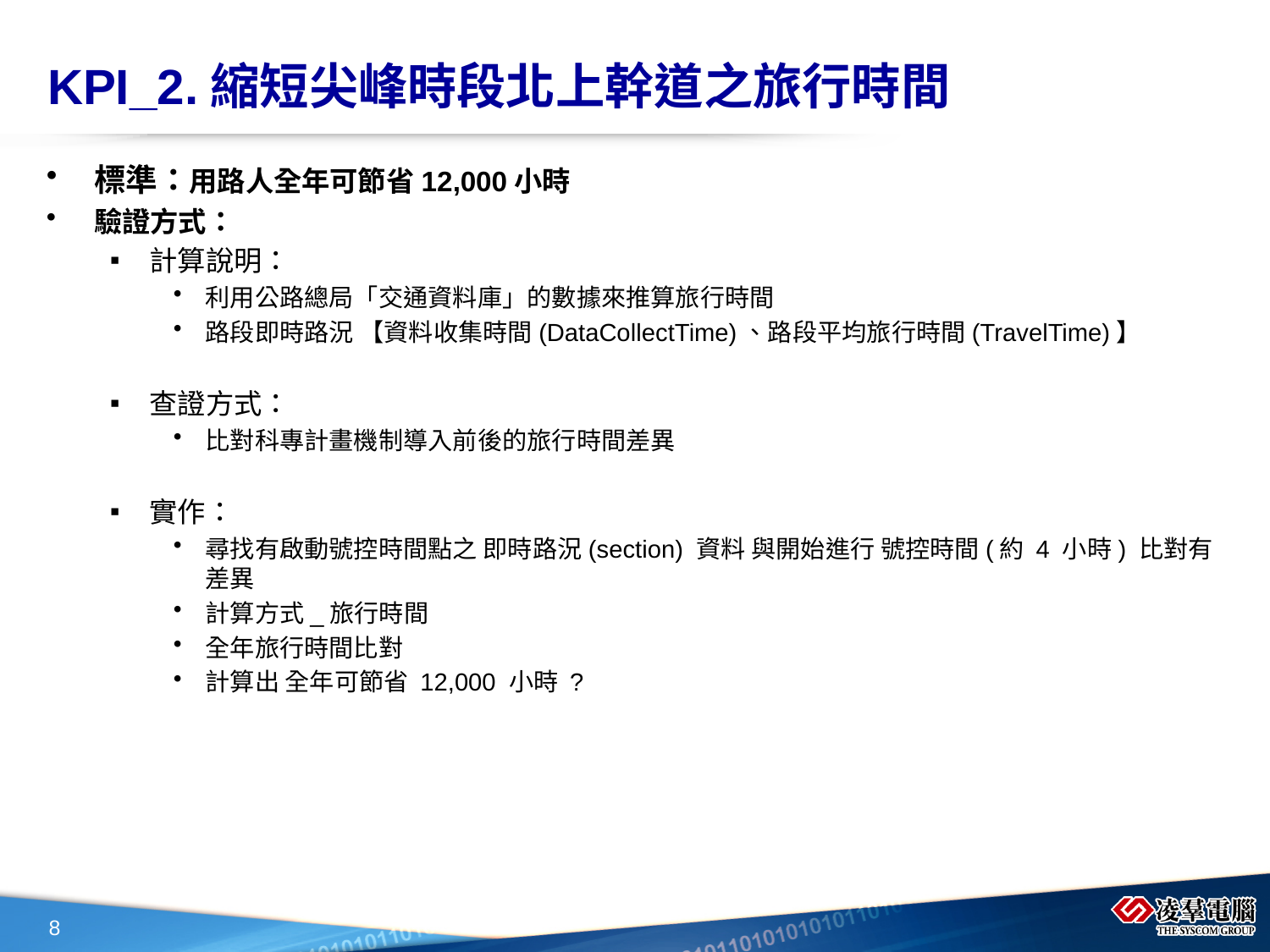

# KPI_2.縮短尖峰時段北上幹道之旅行時間
標準：用路人全年可節省12,000小時
驗證方式：
計算說明：
利用公路總局「交通資料庫」的數據來推算旅行時間
路段即時路況 【資料收集時間(DataCollectTime)、路段平均旅行時間(TravelTime)】

查證方式：
比對科專計畫機制導入前後的旅行時間差異

實作：
尋找有啟動號控時間點之 即時路況(section) 資料 與開始進行 號控時間(約 4 小時) 比對有差異
計算方式_旅行時間
全年旅行時間比對
計算出 全年可節省 12,000 小時 ?
8